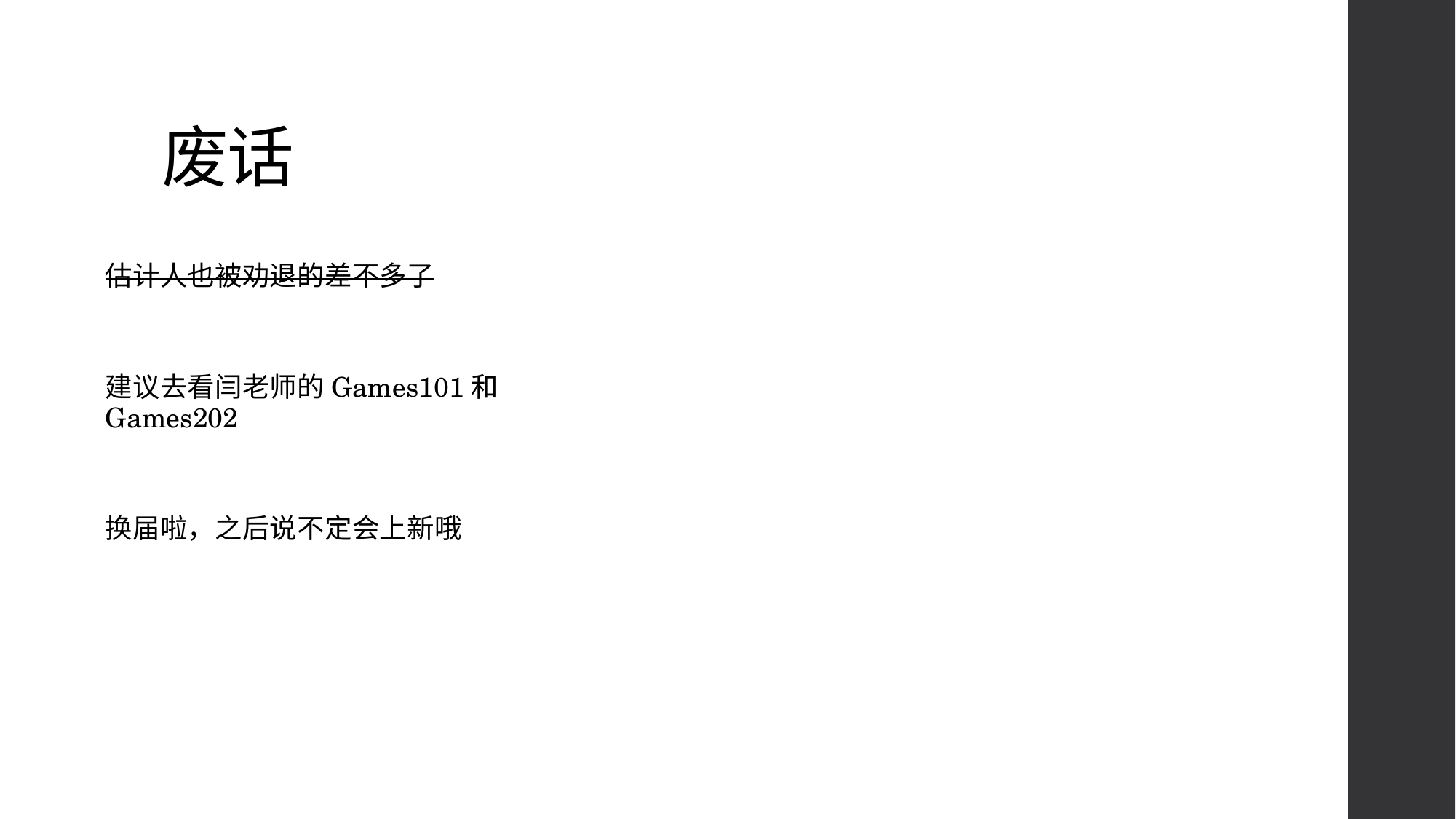

# 废话
估计人也被劝退的差不多了

建议去看闫老师的Games101和Games202

换届啦，之后说不定会上新哦